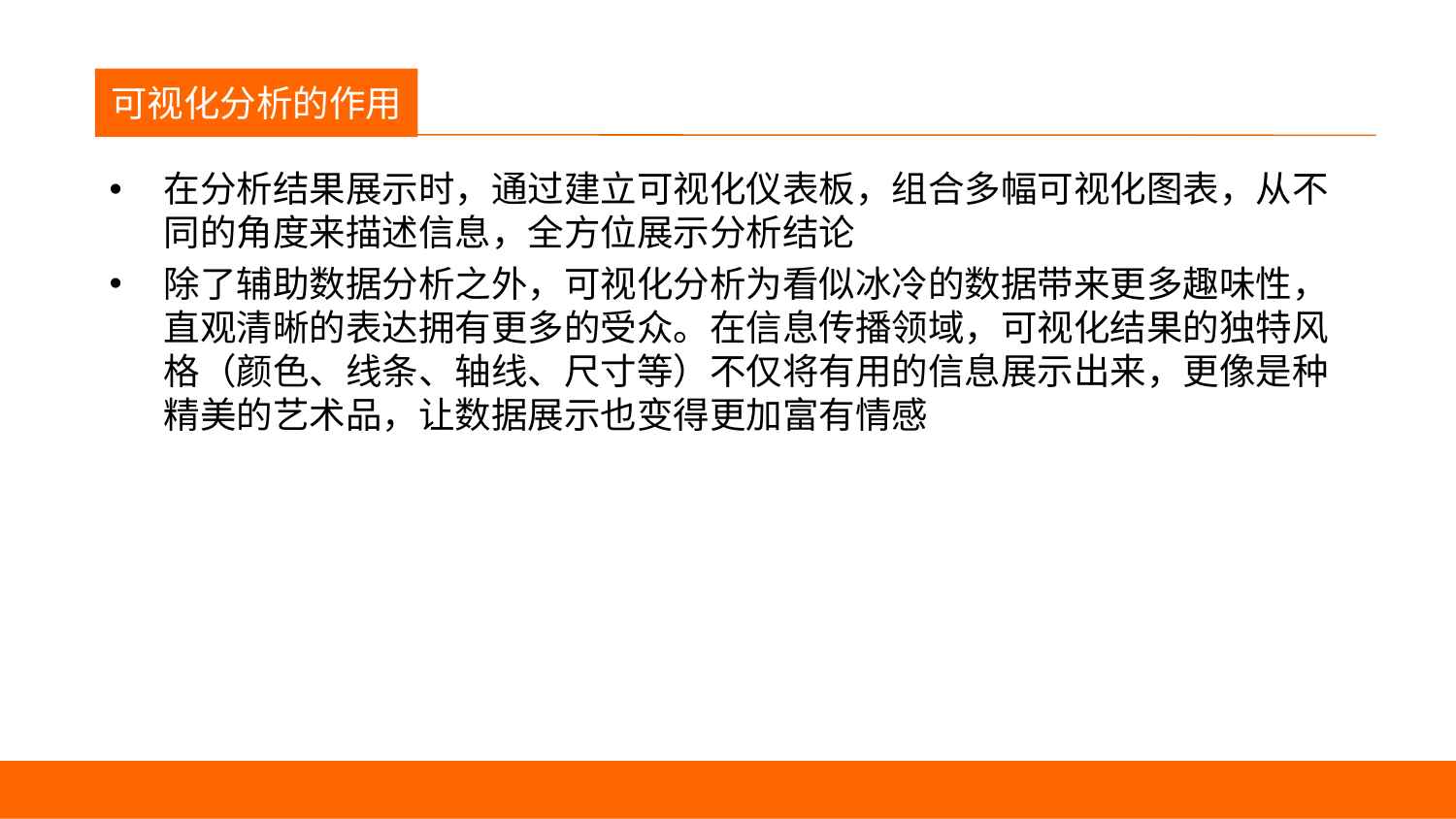

议程
可视化分析的作用

在分析结果展示时，通过建立可视化仪表板，组合多幅可视化图表，从不同的角度来描述信息，全方位展示分析结论
除了辅助数据分析之外，可视化分析为看似冰冷的数据带来更多趣味性，直观清晰的表达拥有更多的受众。在信息传播领域，可视化结果的独特风格（颜色、线条、轴线、尺寸等）不仅将有用的信息展示出来，更像是种精美的艺术品，让数据展示也变得更加富有情感